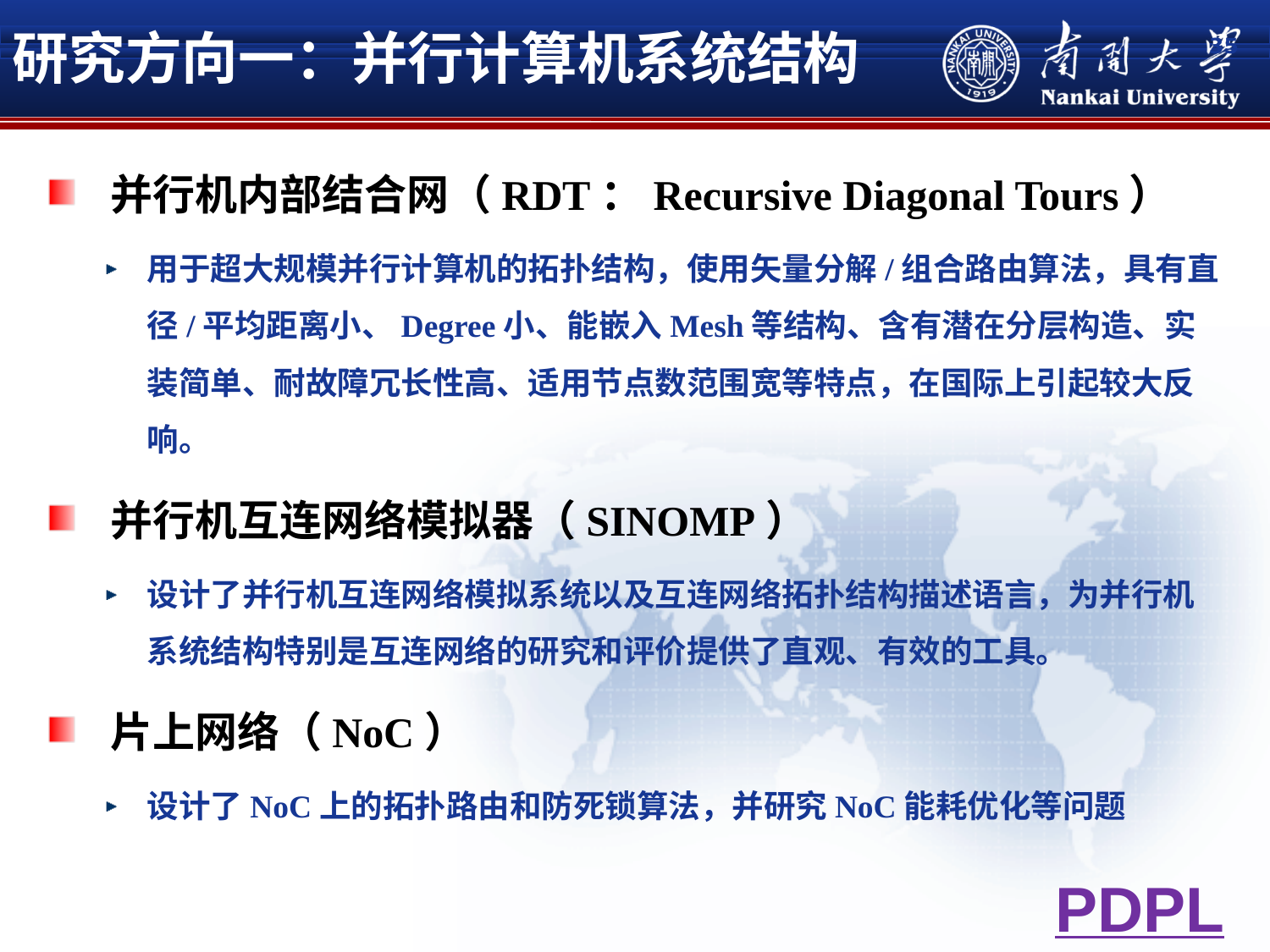

研究方向一：并行计算机系统结构
35
并行机内部结合网（RDT：Recursive Diagonal Tours）
用于超大规模并行计算机的拓扑结构，使用矢量分解/组合路由算法，具有直径/平均距离小、Degree小、能嵌入Mesh等结构、含有潜在分层构造、实装简单、耐故障冗长性高、适用节点数范围宽等特点，在国际上引起较大反响。
并行机互连网络模拟器（SINOMP）
设计了并行机互连网络模拟系统以及互连网络拓扑结构描述语言，为并行机系统结构特别是互连网络的研究和评价提供了直观、有效的工具。
片上网络（NoC）
设计了NoC上的拓扑路由和防死锁算法，并研究NoC能耗优化等问题

PDPL